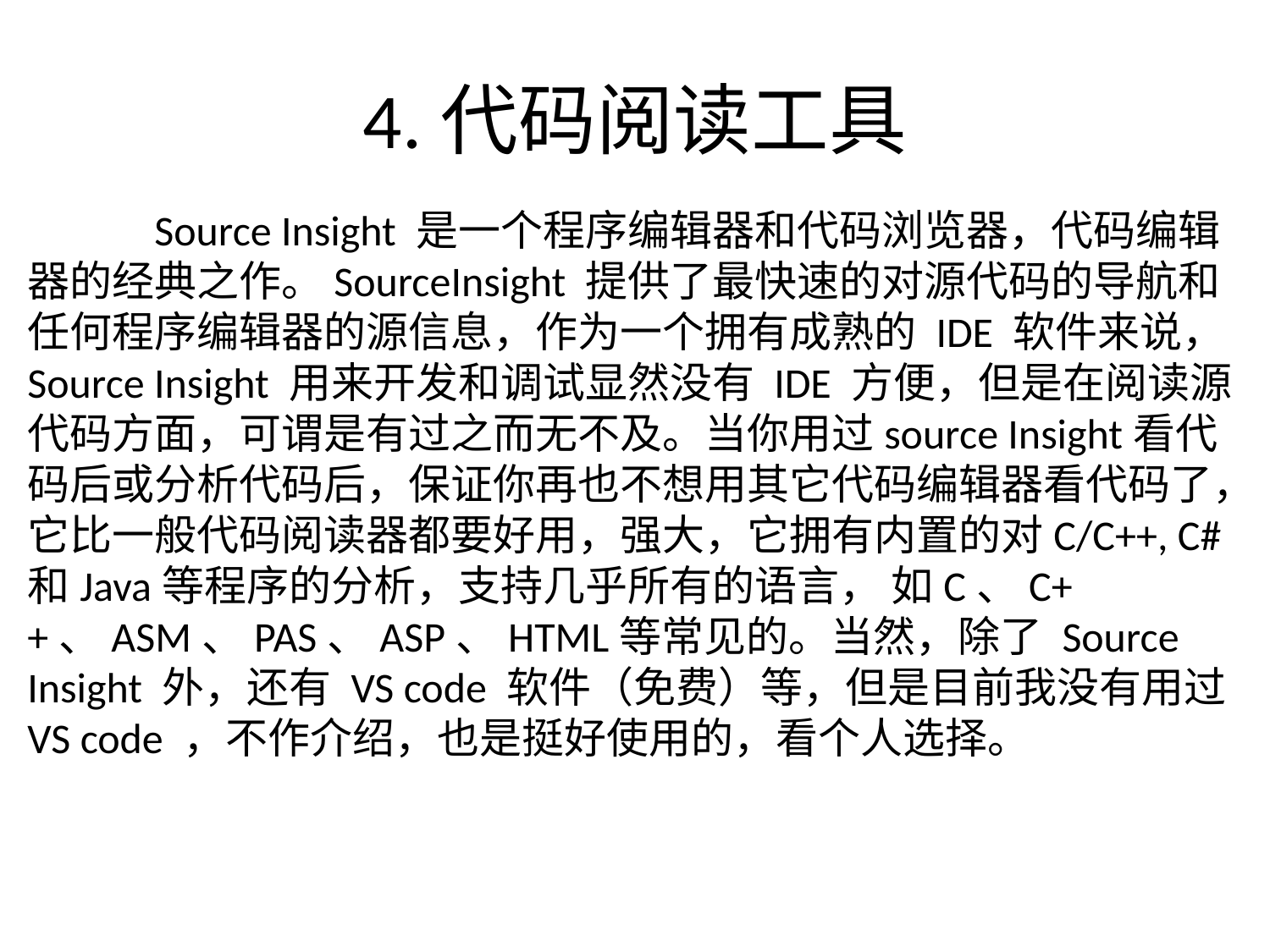

# 4.代码阅读工具
	Source Insight 是一个程序编辑器和代码浏览器，代码编辑器的经典之作。SourceInsight 提供了最快速的对源代码的导航和任何程序编辑器的源信息，作为一个拥有成熟的 IDE 软件来说，Source Insight 用来开发和调试显然没有 IDE 方便，但是在阅读源代码方面，可谓是有过之而无不及。当你用过source Insight看代码后或分析代码后，保证你再也不想用其它代码编辑器看代码了，它比一般代码阅读器都要好用，强大，它拥有内置的对C/C++, C#和Java等程序的分析，支持几乎所有的语言， 如C、C++、ASM、PAS、ASP、HTML等常见的。当然，除了 Source Insight 外，还有 VS code 软件（免费）等，但是目前我没有用过 VS code ，不作介绍，也是挺好使用的，看个人选择。